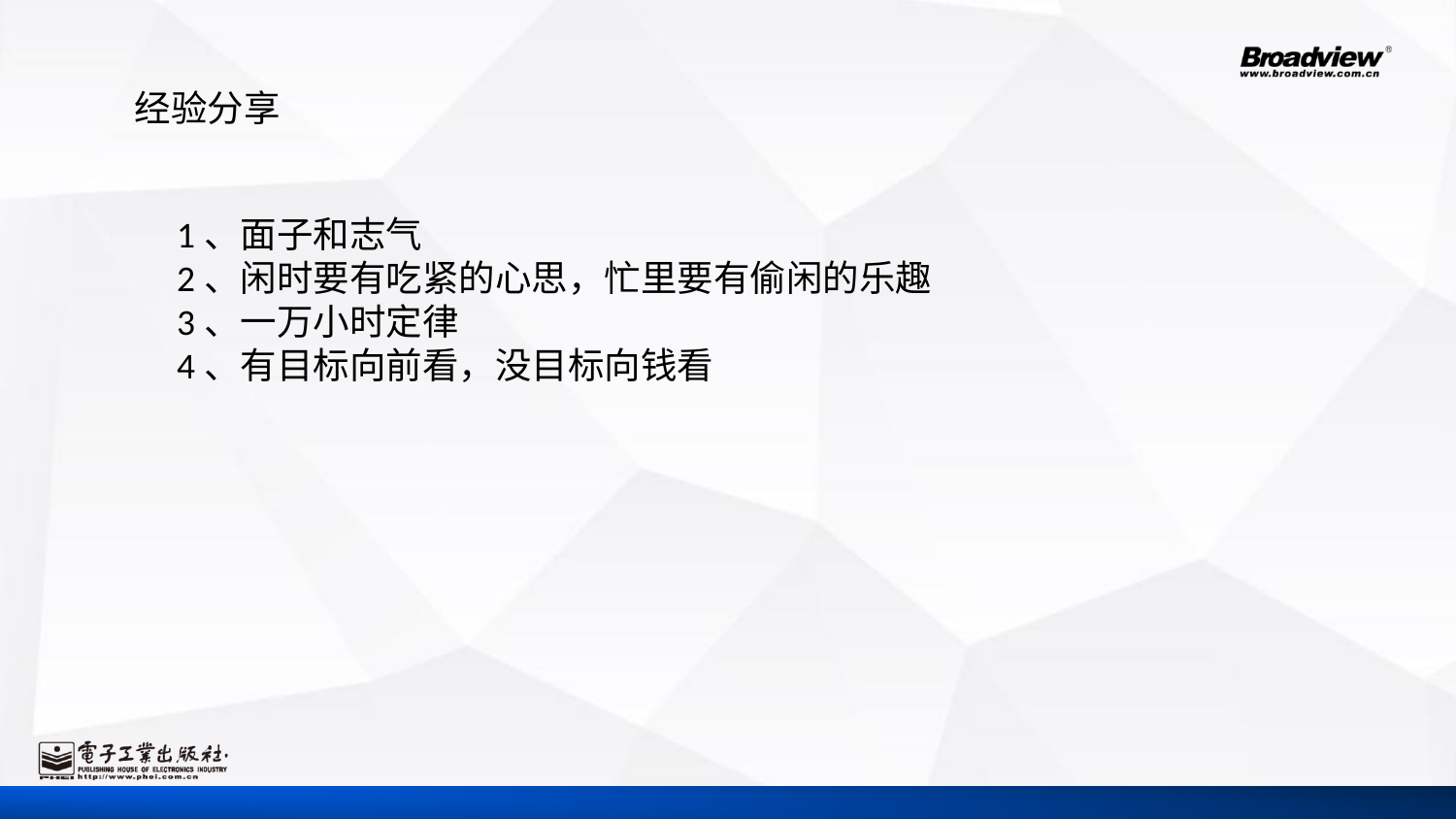

经验分享
1、面子和志气
2、闲时要有吃紧的心思，忙里要有偷闲的乐趣
3、一万小时定律
4、有目标向前看，没目标向钱看